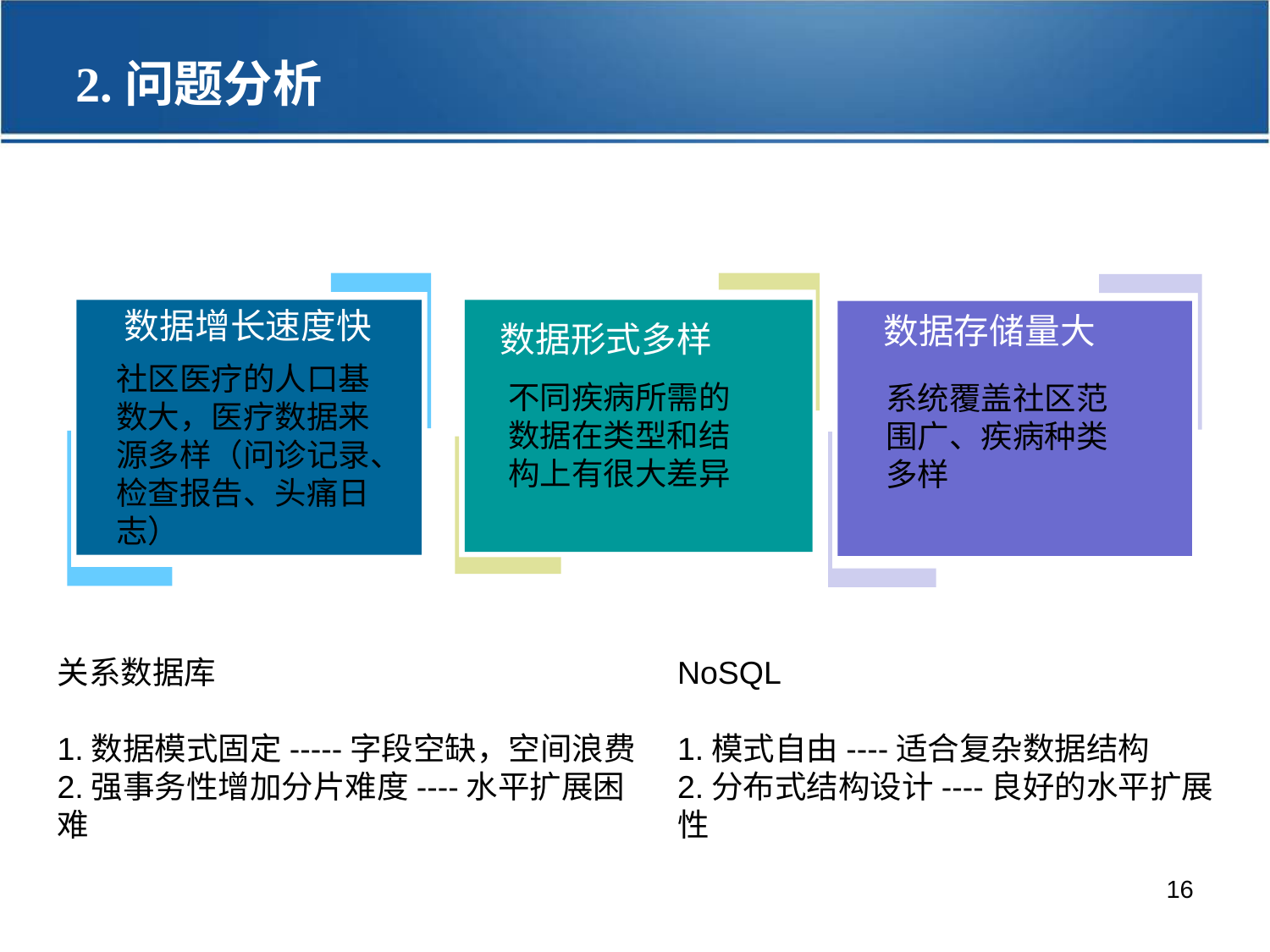

2.问题分析

数据增长速度快
数据存储量大
数据形式多样
社区医疗的人口基数大，医疗数据来源多样（问诊记录、检查报告、头痛日志）
不同疾病所需的数据在类型和结构上有很大差异
系统覆盖社区范围广、疾病种类多样
NoSQL

1.模式自由----适合复杂数据结构
2.分布式结构设计----良好的水平扩展性
关系数据库

1.数据模式固定-----字段空缺，空间浪费
2.强事务性增加分片难度----水平扩展困难
16